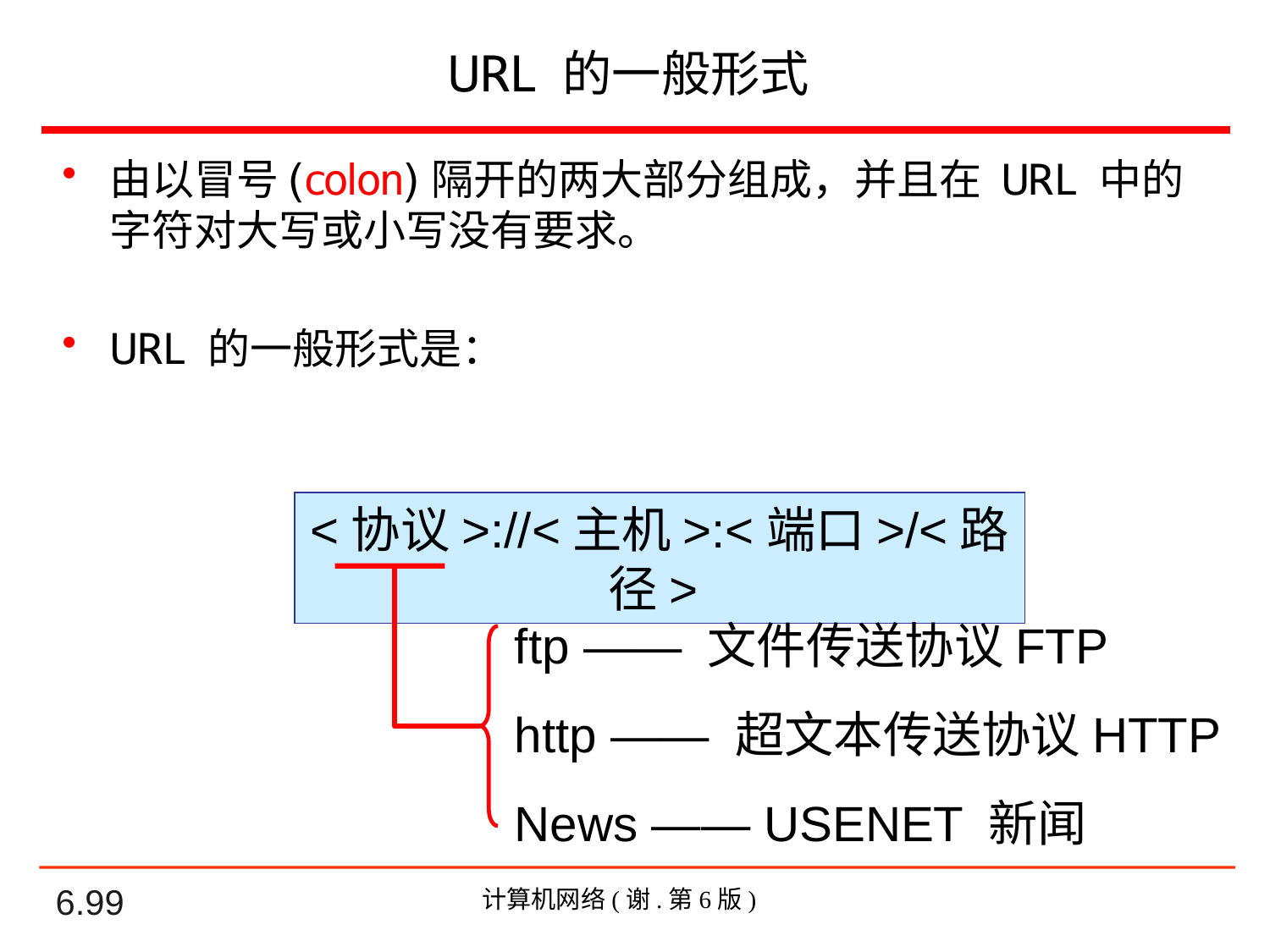

# URL 的一般形式
由以冒号(colon)隔开的两大部分组成，并且在 URL 中的字符对大写或小写没有要求。

URL 的一般形式是：
<协议>://<主机>:<端口>/<路径>

ftp —— 文件传送协议FTP
http —— 超文本传送协议HTTP
News —— USENET 新闻